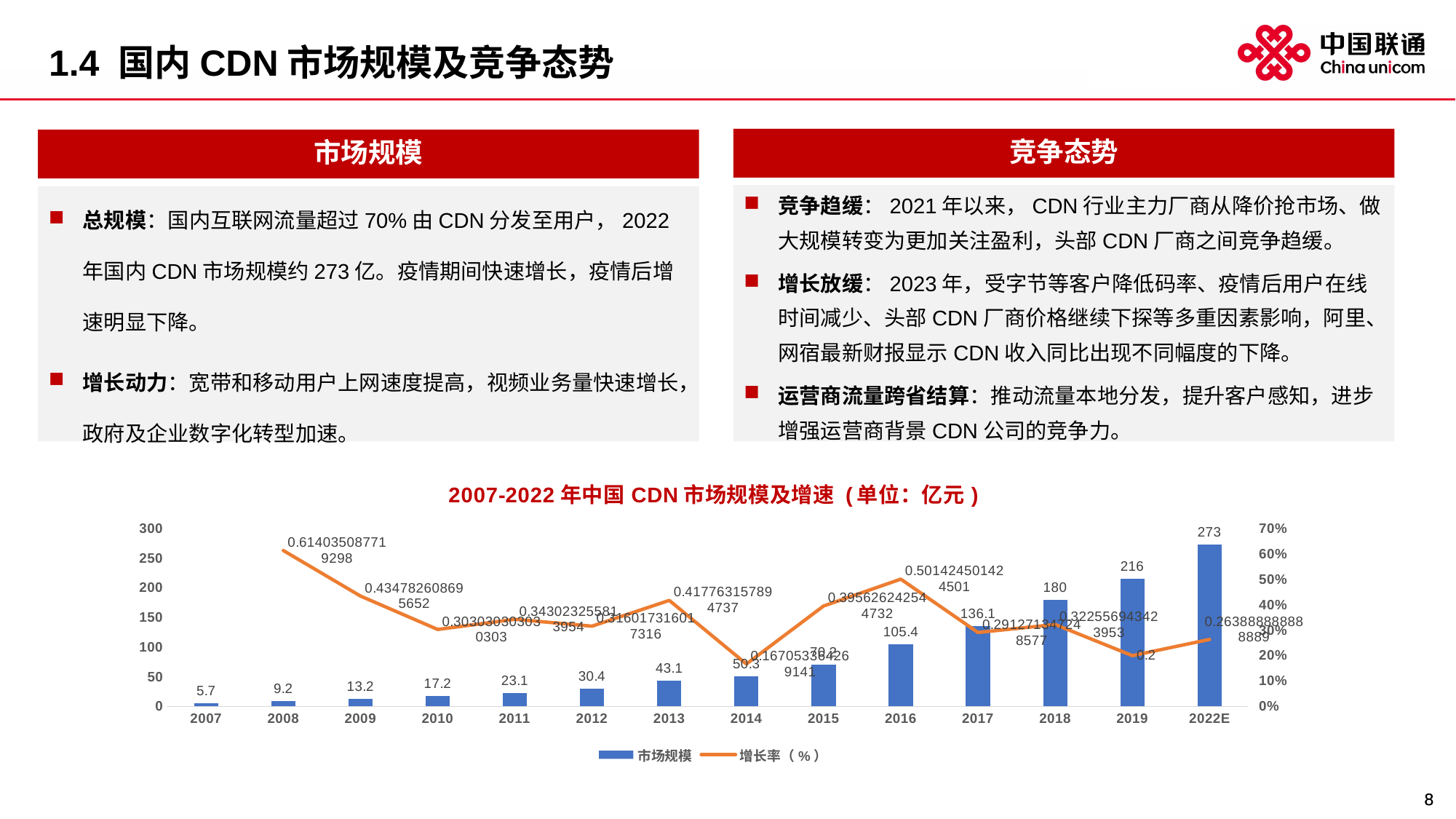

# 1.4 国内CDN市场规模及竞争态势
竞争态势
市场规模
竞争趋缓：2021年以来，CDN行业主力厂商从降价抢市场、做大规模转变为更加关注盈利，头部CDN厂商之间竞争趋缓。
增长放缓：2023年，受字节等客户降低码率、疫情后用户在线时间减少、头部CDN厂商价格继续下探等多重因素影响，阿里、网宿最新财报显示CDN收入同比出现不同幅度的下降。
运营商流量跨省结算：推动流量本地分发，提升客户感知，进步增强运营商背景CDN公司的竞争力。
总规模：国内互联网流量超过70%由CDN分发至用户，2022年国内CDN市场规模约273亿。疫情期间快速增长，疫情后增速明显下降。
增长动力：宽带和移动用户上网速度提高，视频业务量快速增长，政府及企业数字化转型加速。

### Chart: 2007-2022年中国CDN市场规模及增速 (单位：亿元)

| Category | 市场规模 | 增长率（%） |
|---|---|---|
| 2007 | 5.7 | None |
| 2008 | 9.2 | 0.614035087719298 |
| 2009 | 13.2 | 0.434782608695652 |
| 2010 | 17.2 | 0.303030303030303 |
| 2011 | 23.1 | 0.343023255813954 |
| 2012 | 30.4 | 0.316017316017316 |
| 2013 | 43.1 | 0.417763157894737 |
| 2014 | 50.3 | 0.167053364269141 |
| 2015 | 70.2 | 0.395626242544732 |
| 2016 | 105.4 | 0.501424501424501 |
| 2017 | 136.1 | 0.291271347248577 |
| 2018 | 180.0 | 0.322556943423953 |
| 2019 | 216.0 | 0.2 |
| 2022E | 273.0 | 0.263888888888889 |